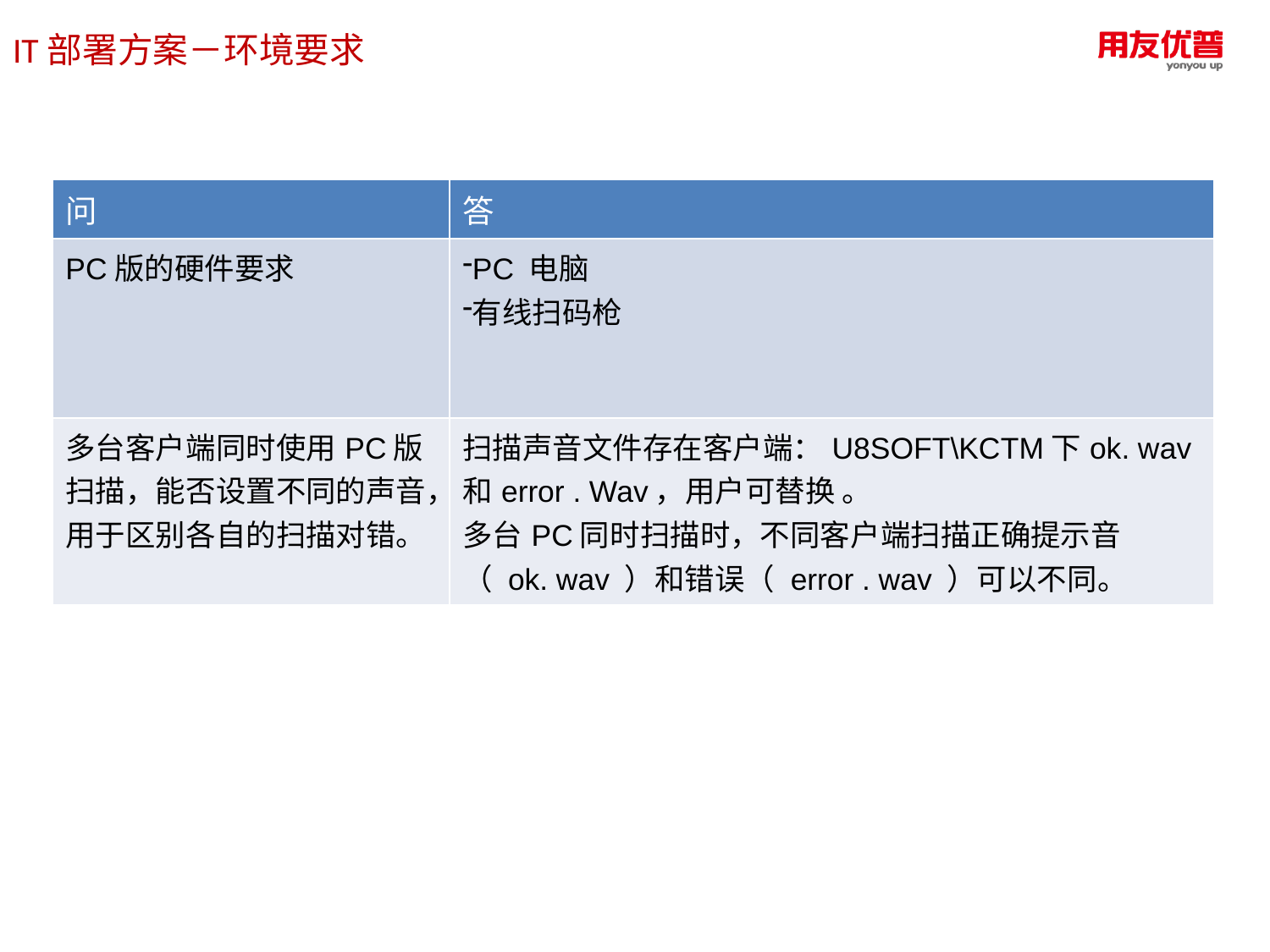

IT部署方案－环境要求
| 问 | 答 |
| --- | --- |
| PC版的硬件要求 | PC 电脑 有线扫码枪 |
| 多台客户端同时使用PC版扫描，能否设置不同的声音，用于区别各自的扫描对错。 | 扫描声音文件存在客户端：U8SOFT\KCTM下ok. wav和error . Wav，用户可替换 。 多台PC同时扫描时，不同客户端扫描正确提示音（ ok. wav ）和错误（ error . wav ）可以不同。 |